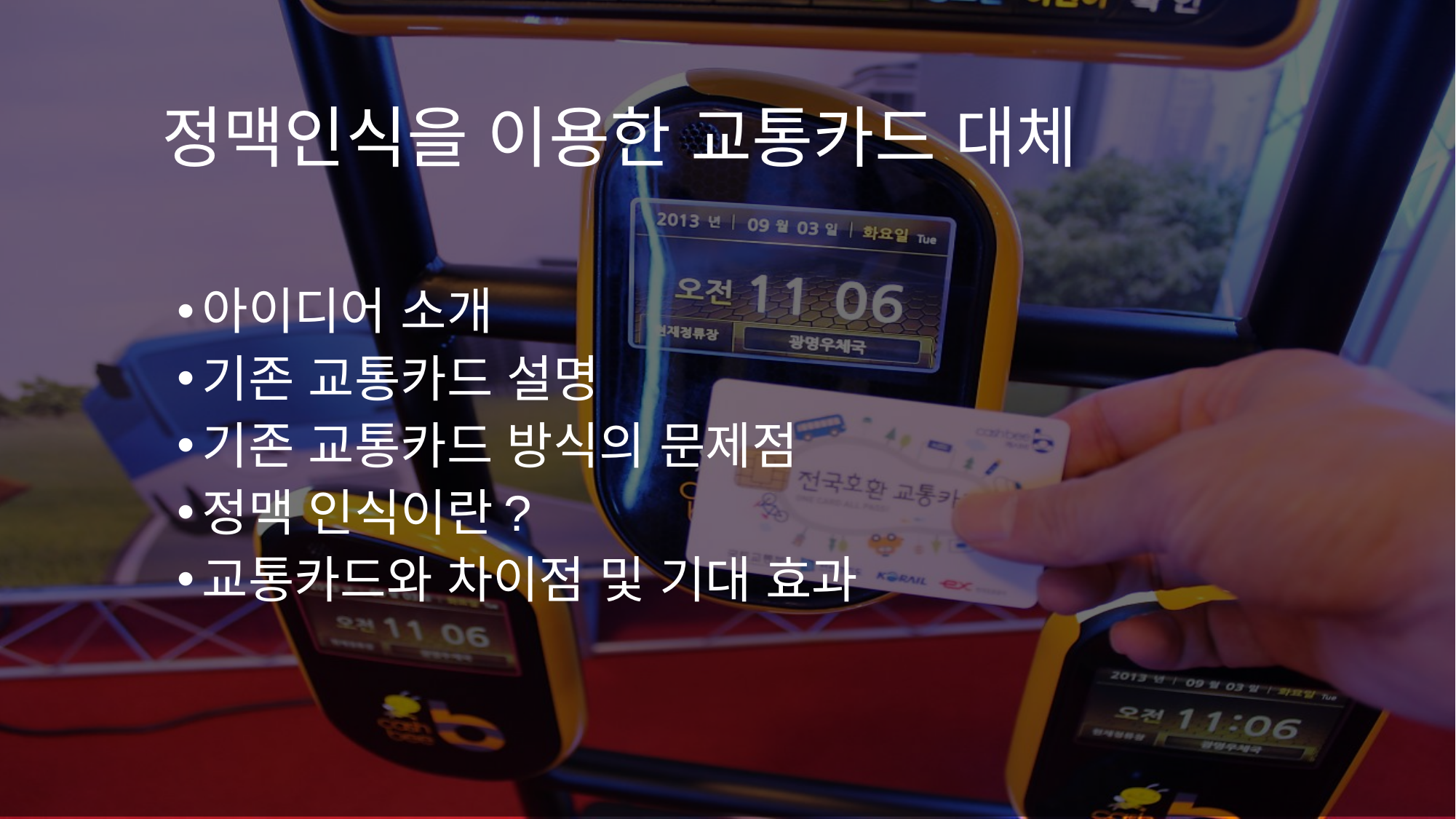

# 정맥인식을 이용한 교통카드 대체
아이디어 소개
기존 교통카드 설명
기존 교통카드 방식의 문제점
정맥 인식이란?
교통카드와 차이점 및 기대 효과